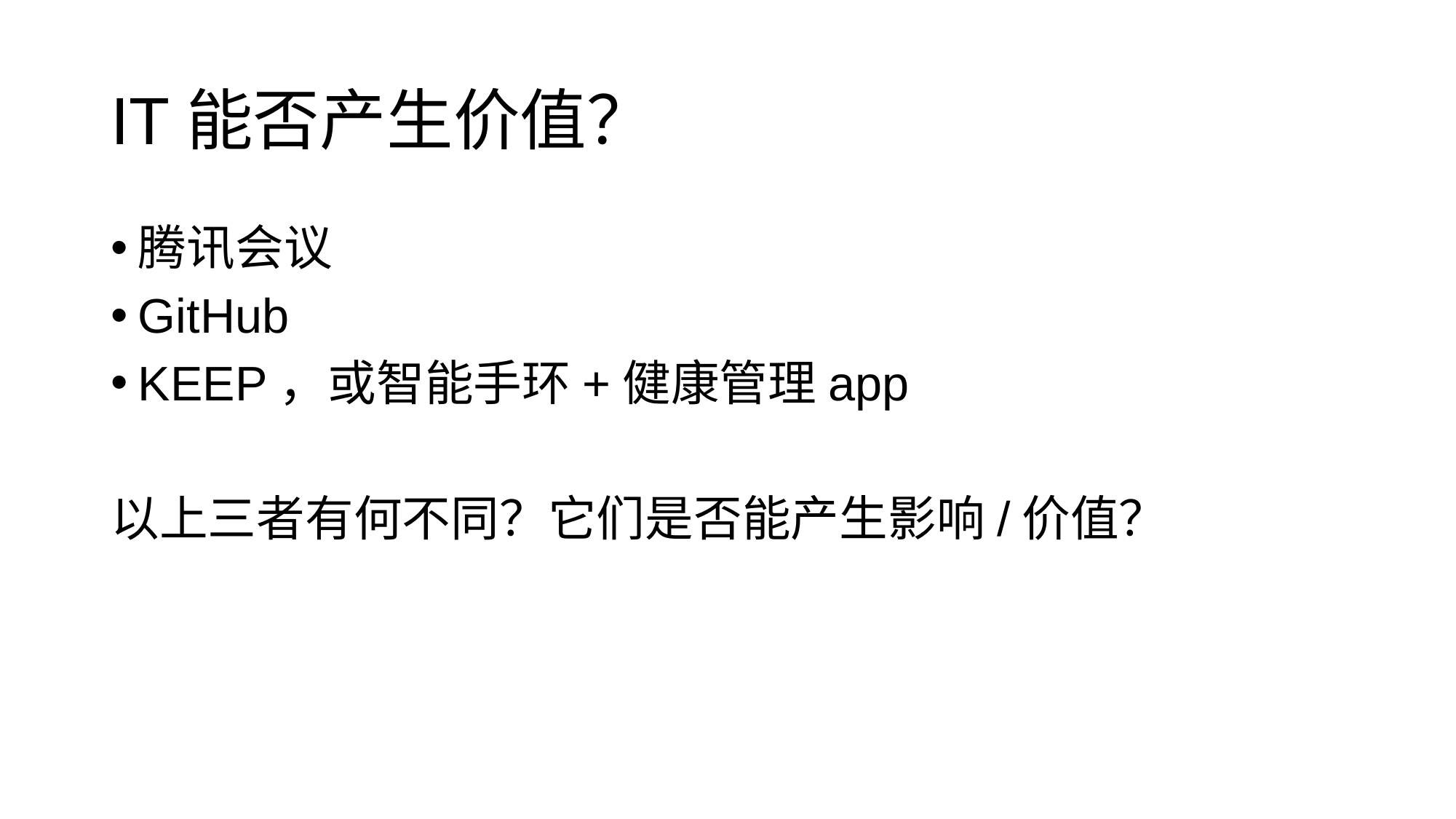

# IT能否产生价值？
腾讯会议
GitHub
KEEP，或智能手环+健康管理app

以上三者有何不同？它们是否能产生影响/价值？